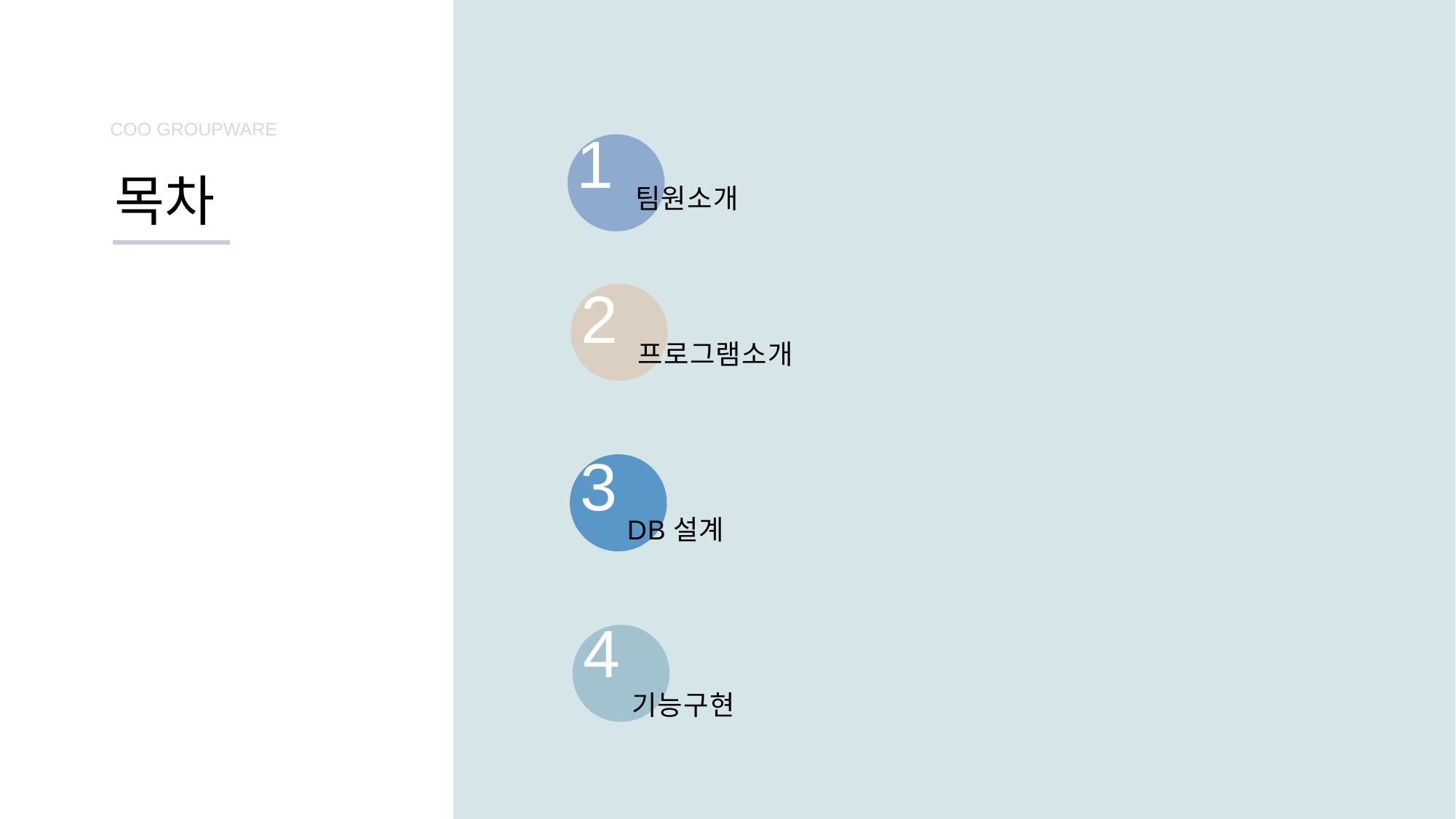

COO GROUPWARE
1

팀원소개
목차
2

프로그램소개
3

DB설계
4

기능구현